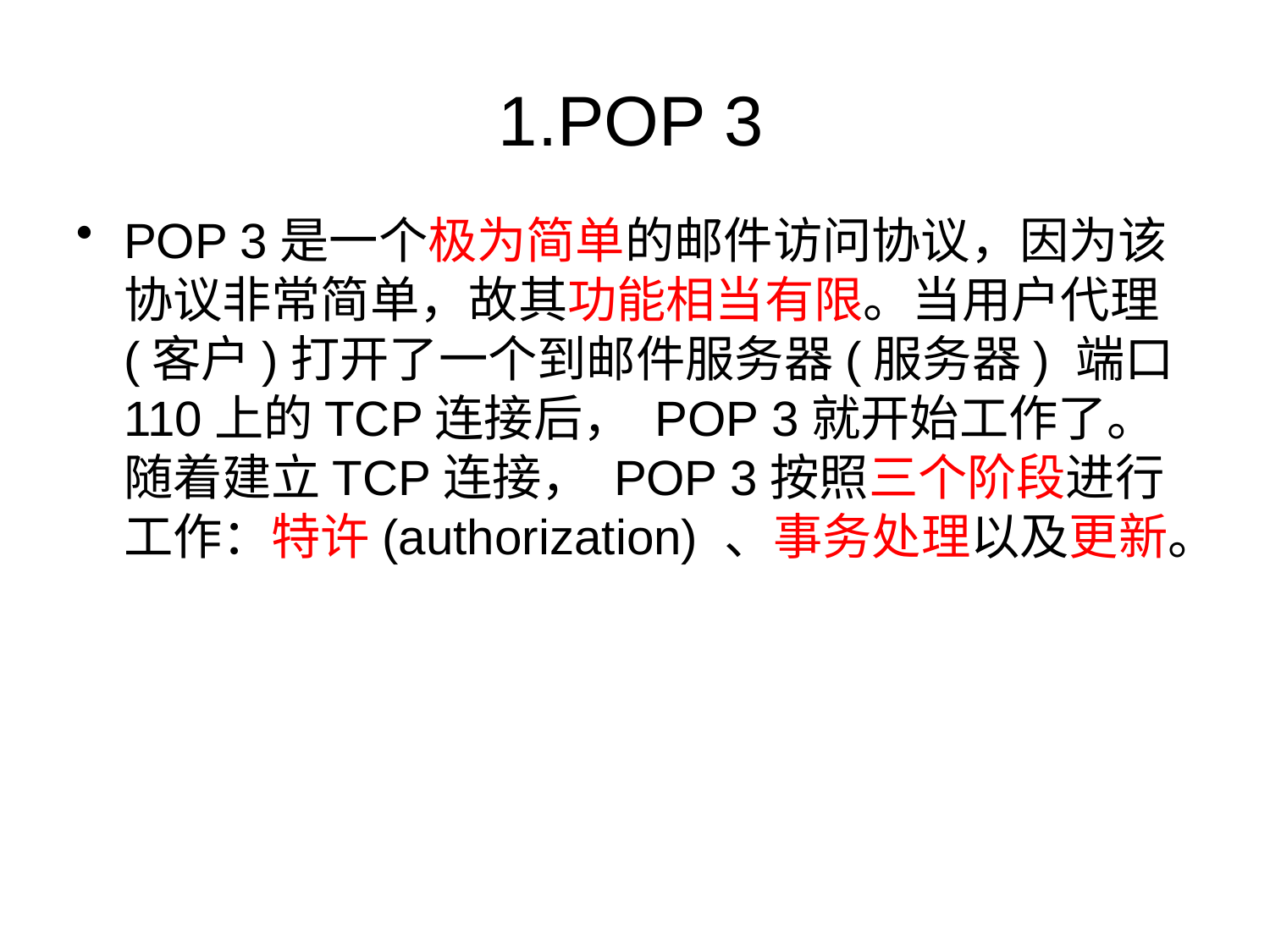

# 1.POP 3
POP 3是一个极为简单的邮件访问协议，因为该协议非常简单，故其功能相当有限。当用户代理(客户)打开了一个到邮件服务器(服务器) 端口110上的TCP连接后， POP 3就开始工作了。随着建立TCP连接， POP 3按照三个阶段进行工作：特许(authorization) 、事务处理以及更新。